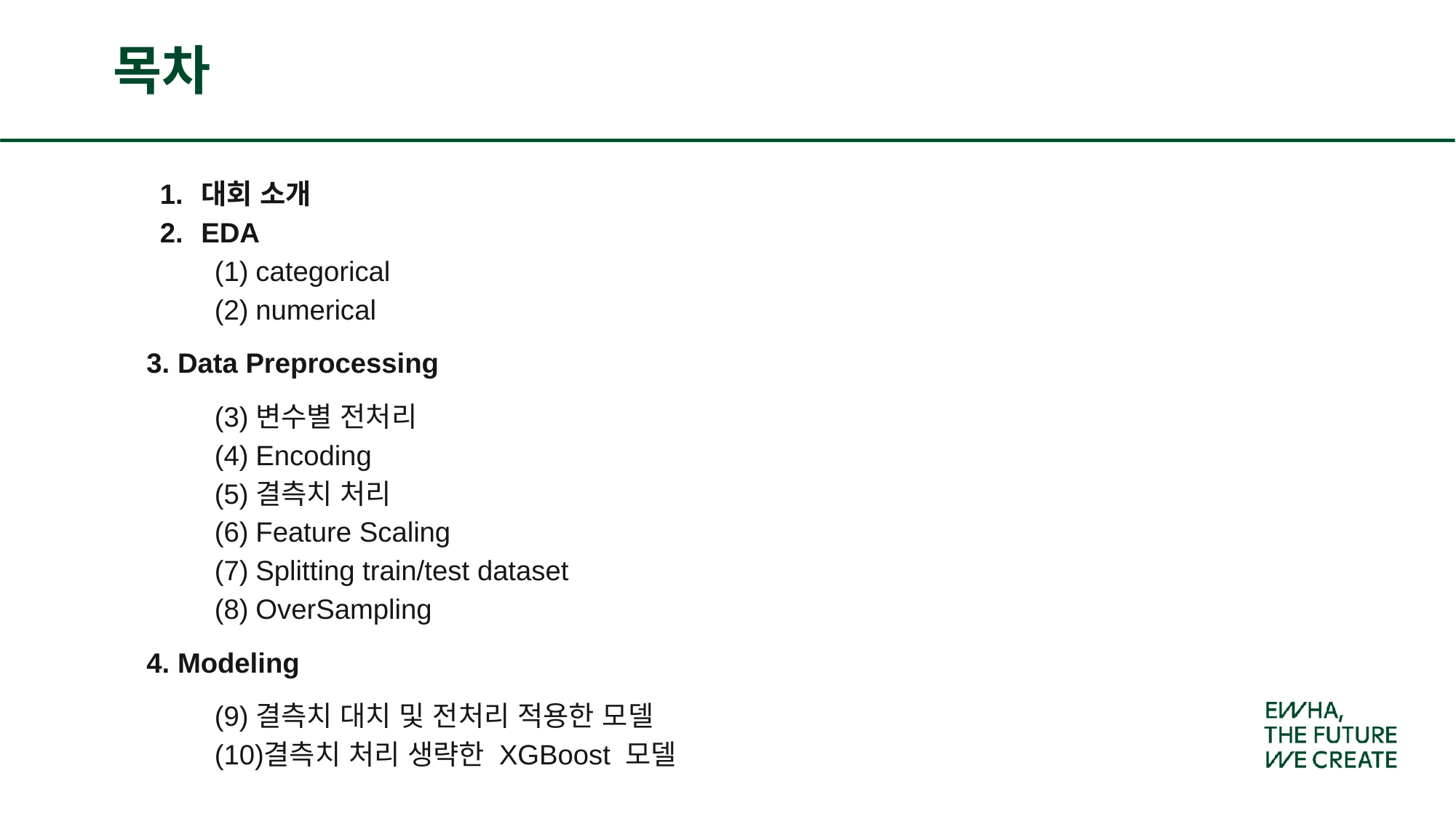

# 목차
대회 소개
EDA
categorical
numerical
3. Data Preprocessing
변수별 전처리
Encoding
결측치 처리
Feature Scaling
Splitting train/test dataset
OverSampling
4. Modeling
결측치 대치 및 전처리 적용한 모델
결측치 처리 생략한 XGBoost 모델